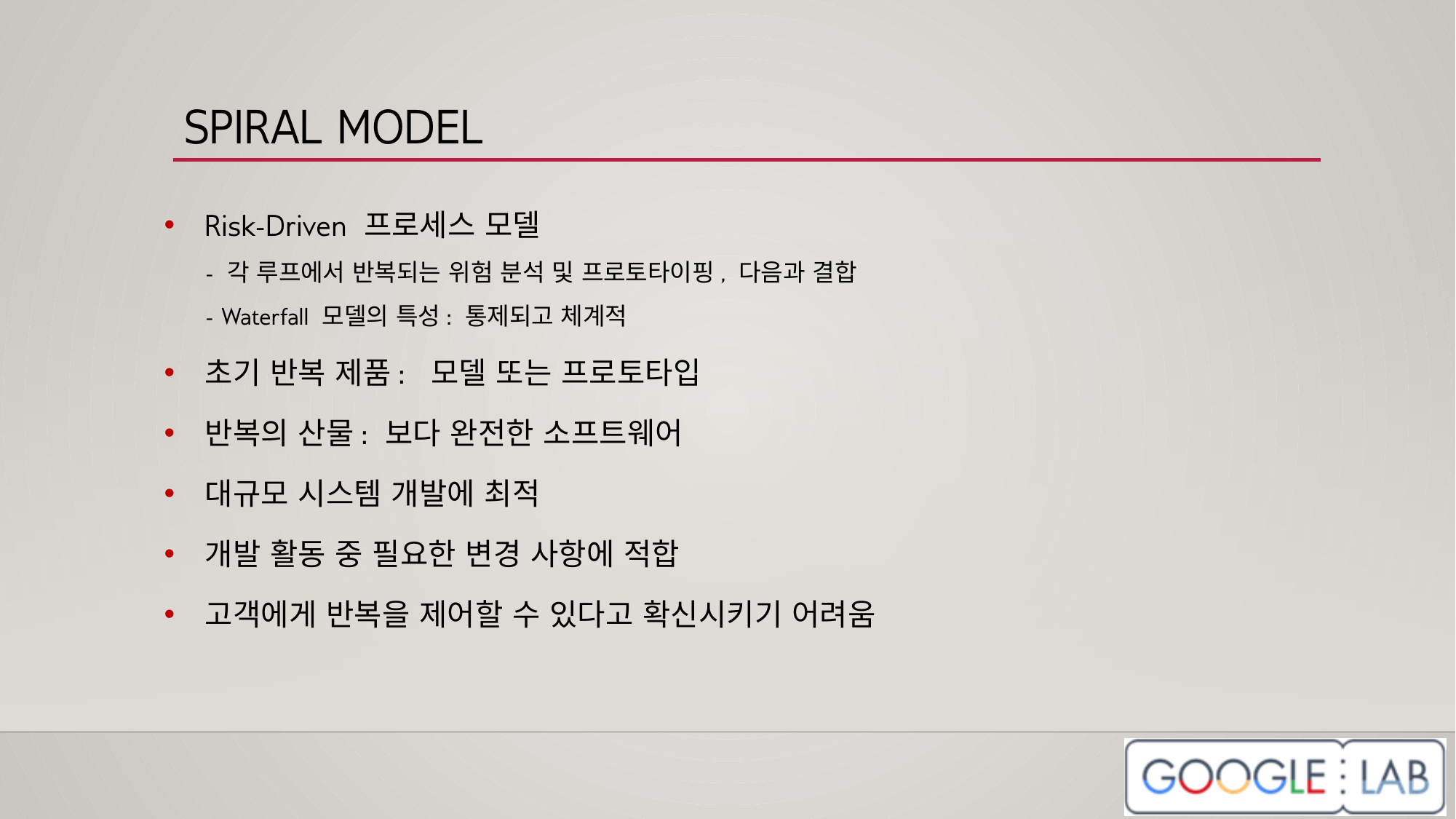

# SPIRAL MODEL
Risk-Driven 프로세스 모델
- 각 루프에서 반복되는 위험 분석 및 프로토타이핑, 다음과 결합
- Waterfall 모델의 특성: 통제되고 체계적
초기 반복 제품:  모델 또는 프로토타입
반복의 산물: 보다 완전한 소프트웨어
대규모 시스템 개발에 최적
개발 활동 중 필요한 변경 사항에 적합
고객에게 반복을 제어할 수 있다고 확신시키기 어려움